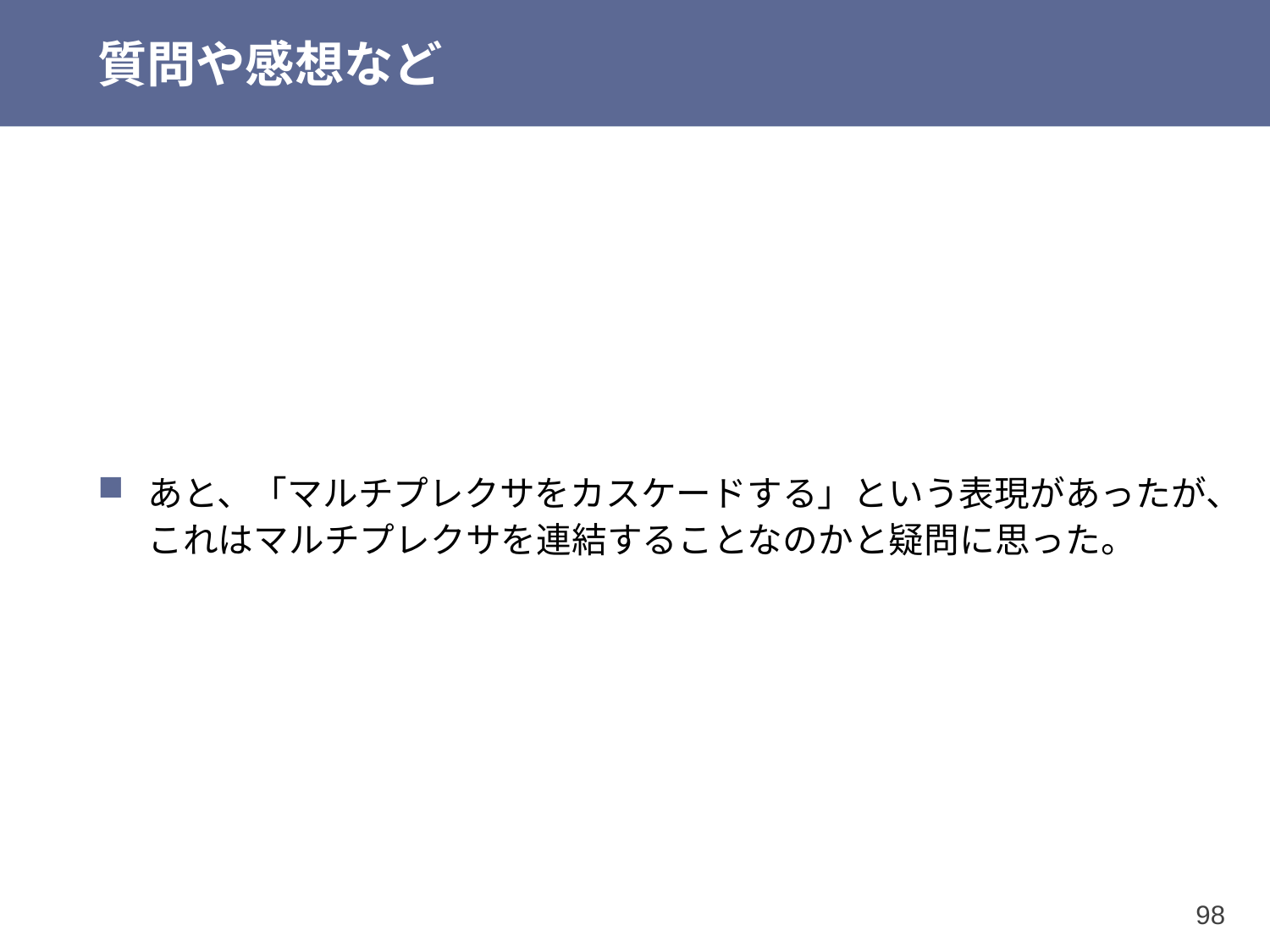

# 質問や感想など
あと、「マルチプレクサをカスケードする」という表現があったが、これはマルチプレクサを連結することなのかと疑問に思った。